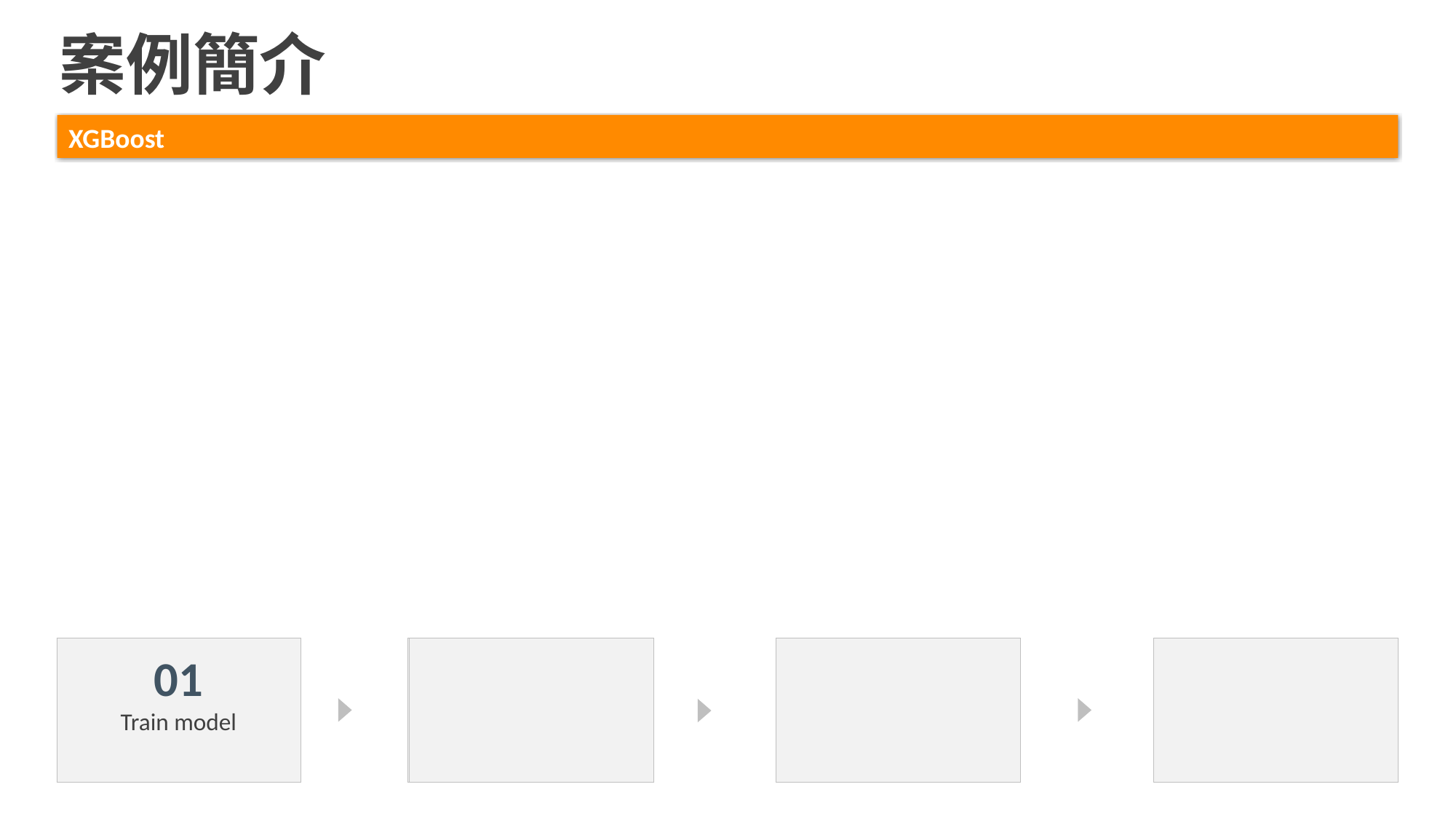

案例簡介

XGBoost
Desin inspiration For presentation

03
Transform regression result into
binary classification
01
Train model
04
Evaluate
model performance
02
Perform prediction